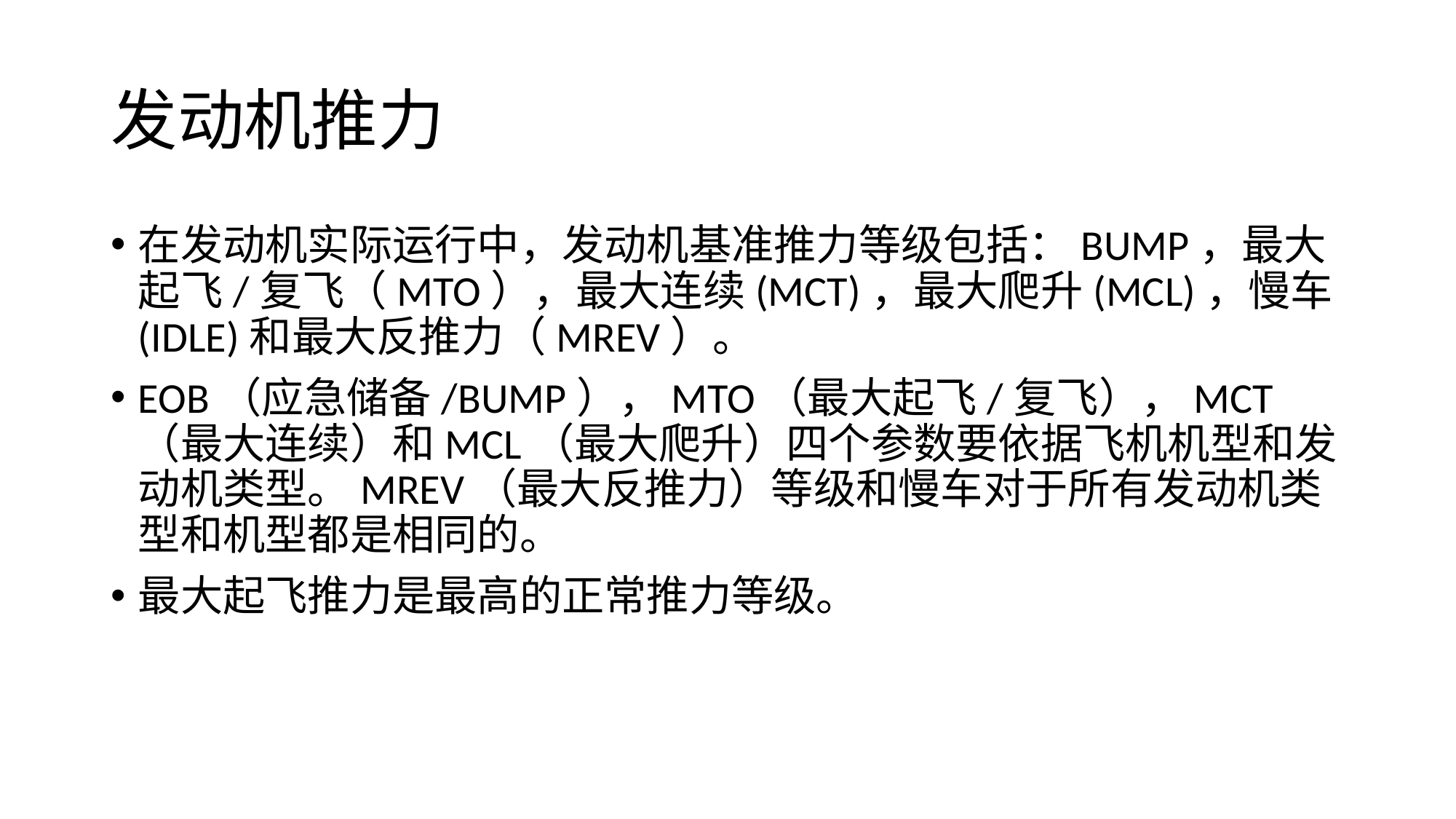

# 发动机推力
在发动机实际运行中，发动机基准推力等级包括：BUMP，最大起飞/复飞（MTO），最大连续(MCT)，最大爬升(MCL)，慢车(IDLE)和最大反推力（MREV）。
EOB（应急储备/BUMP），MTO（最大起飞/复飞），MCT（最大连续）和MCL（最大爬升）四个参数要依据飞机机型和发动机类型。MREV（最大反推力）等级和慢车对于所有发动机类型和机型都是相同的。
最大起飞推力是最高的正常推力等级。